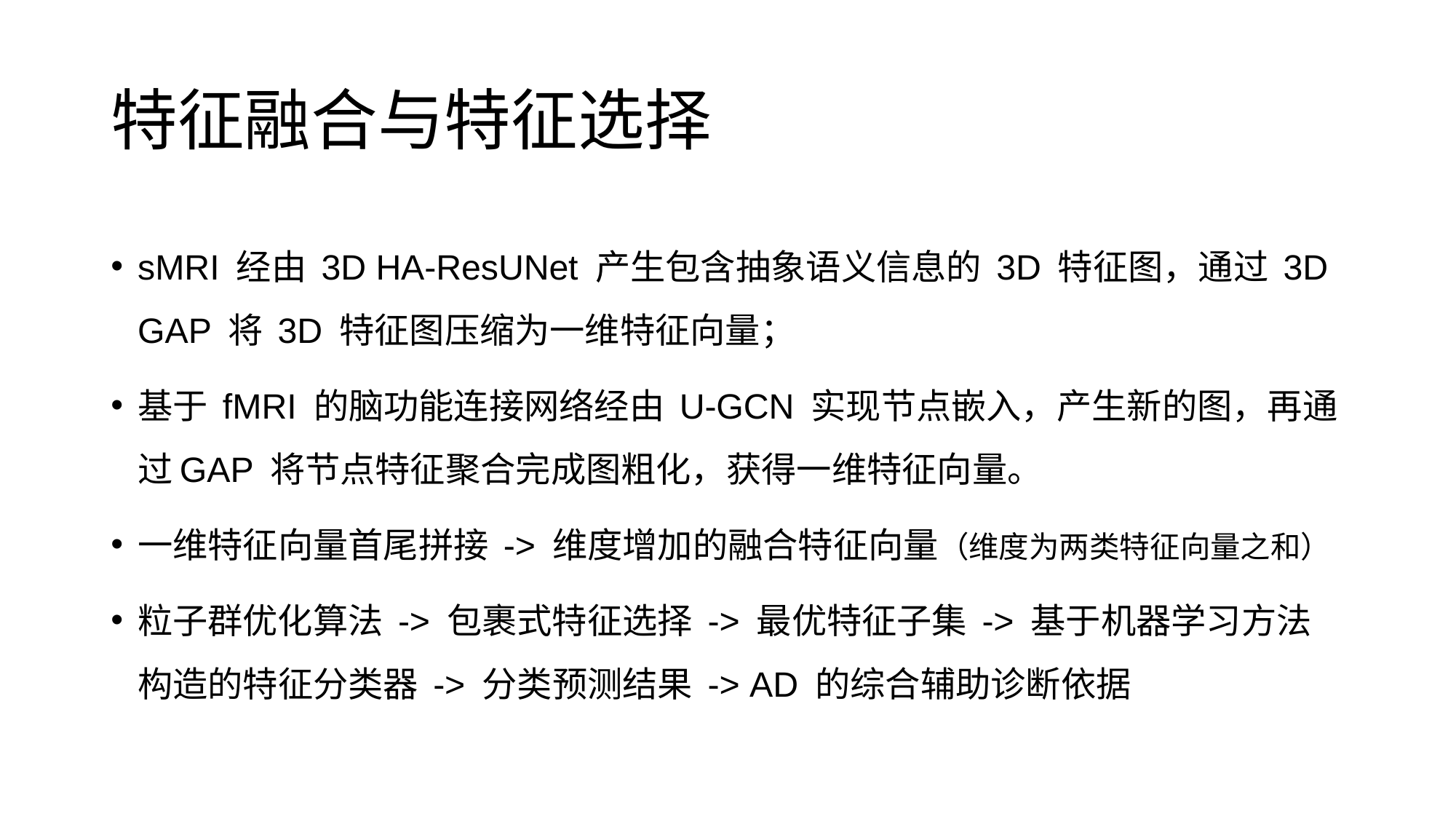

# 特征融合与特征选择
sMRI 经由 3D HA-ResUNet 产生包含抽象语义信息的 3D 特征图，通过 3D GAP 将 3D 特征图压缩为一维特征向量；
基于 fMRI 的脑功能连接网络经由 U-GCN 实现节点嵌入，产生新的图，再通过GAP 将节点特征聚合完成图粗化，获得一维特征向量。
一维特征向量首尾拼接 -> 维度增加的融合特征向量（维度为两类特征向量之和）
粒子群优化算法 -> 包裹式特征选择 -> 最优特征子集 -> 基于机器学习方法构造的特征分类器 -> 分类预测结果 -> AD 的综合辅助诊断依据